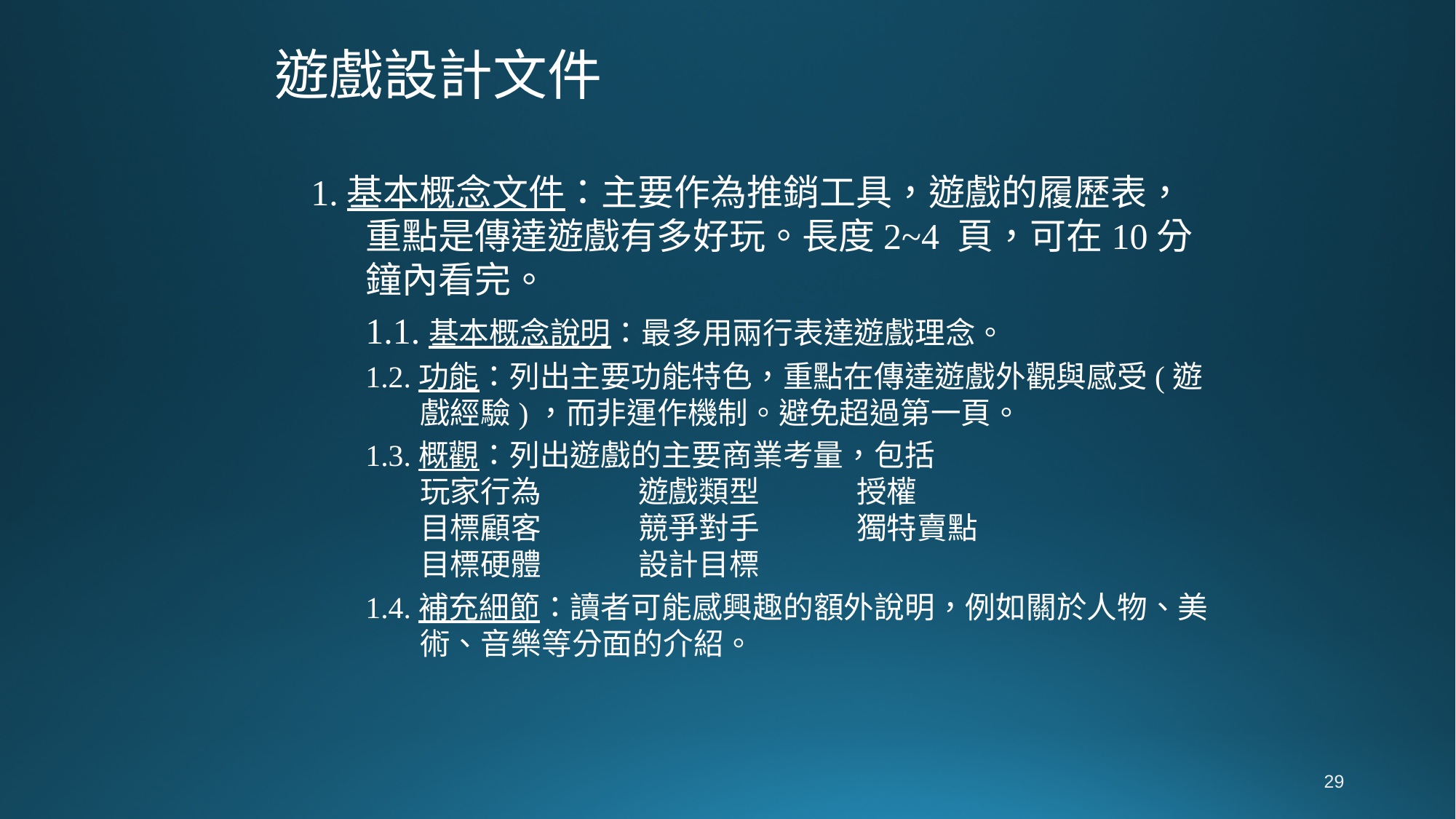

# 遊戲設計文件
1.基本概念文件：主要作為推銷工具，遊戲的履歷表，重點是傳達遊戲有多好玩。長度2~4 頁，可在10分鐘內看完。
1.1.基本概念說明：最多用兩行表達遊戲理念。
1.2.功能：列出主要功能特色，重點在傳達遊戲外觀與感受(遊戲經驗)，而非運作機制。避免超過第一頁。
1.3.概觀：列出遊戲的主要商業考量，包括
玩家行為	遊戲類型	授權
目標顧客	競爭對手	獨特賣點
目標硬體	設計目標
1.4.補充細節：讀者可能感興趣的額外說明，例如關於人物、美術、音樂等分面的介紹。
29